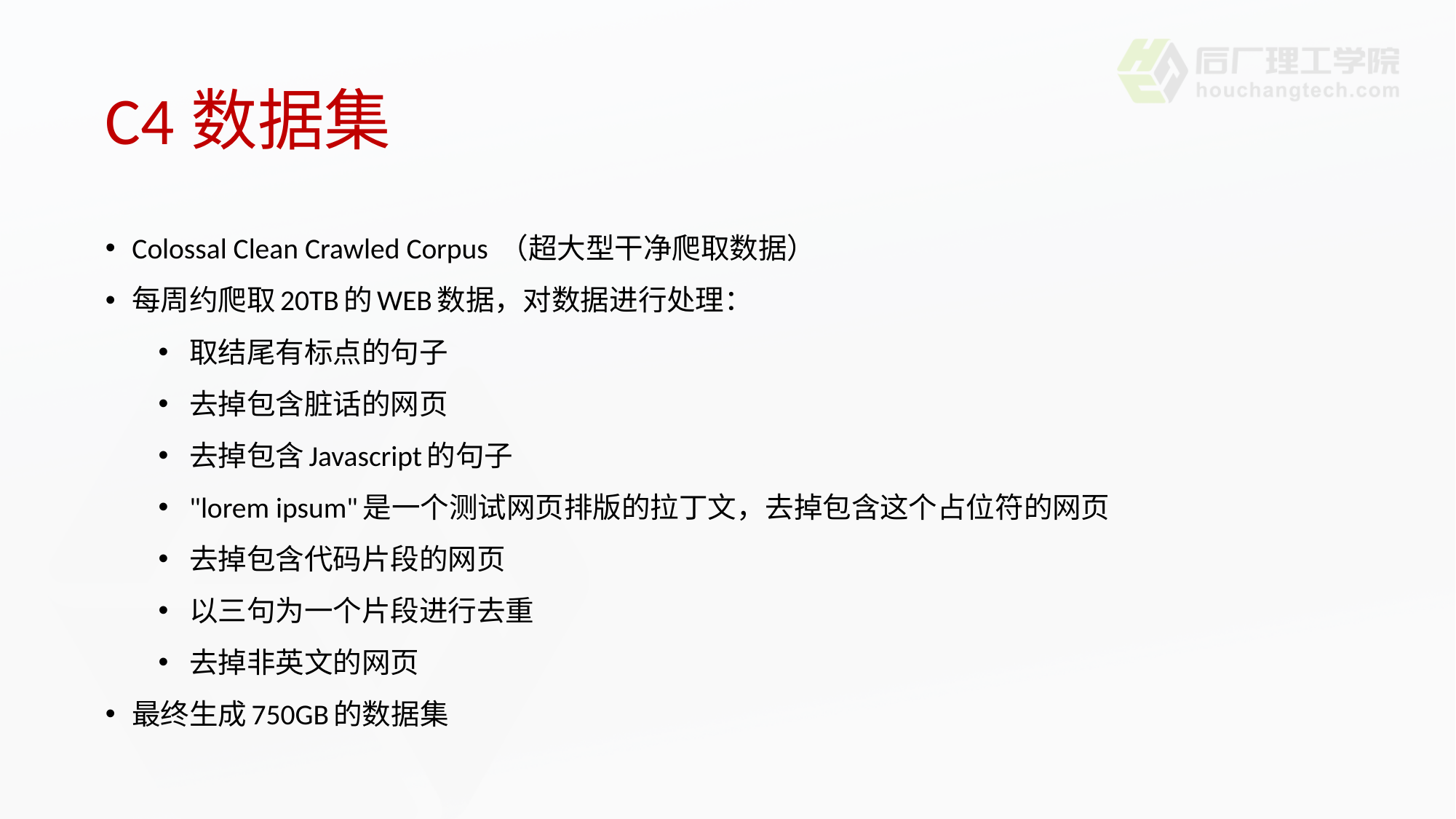

# C4数据集
Colossal Clean Crawled Corpus （超大型干净爬取数据）
每周约爬取20TB的WEB数据，对数据进行处理：
取结尾有标点的句子
去掉包含脏话的网页
去掉包含Javascript的句子
"lorem ipsum"是一个测试网页排版的拉丁文，去掉包含这个占位符的网页
去掉包含代码片段的网页
以三句为一个片段进行去重
去掉非英文的网页
最终生成750GB的数据集